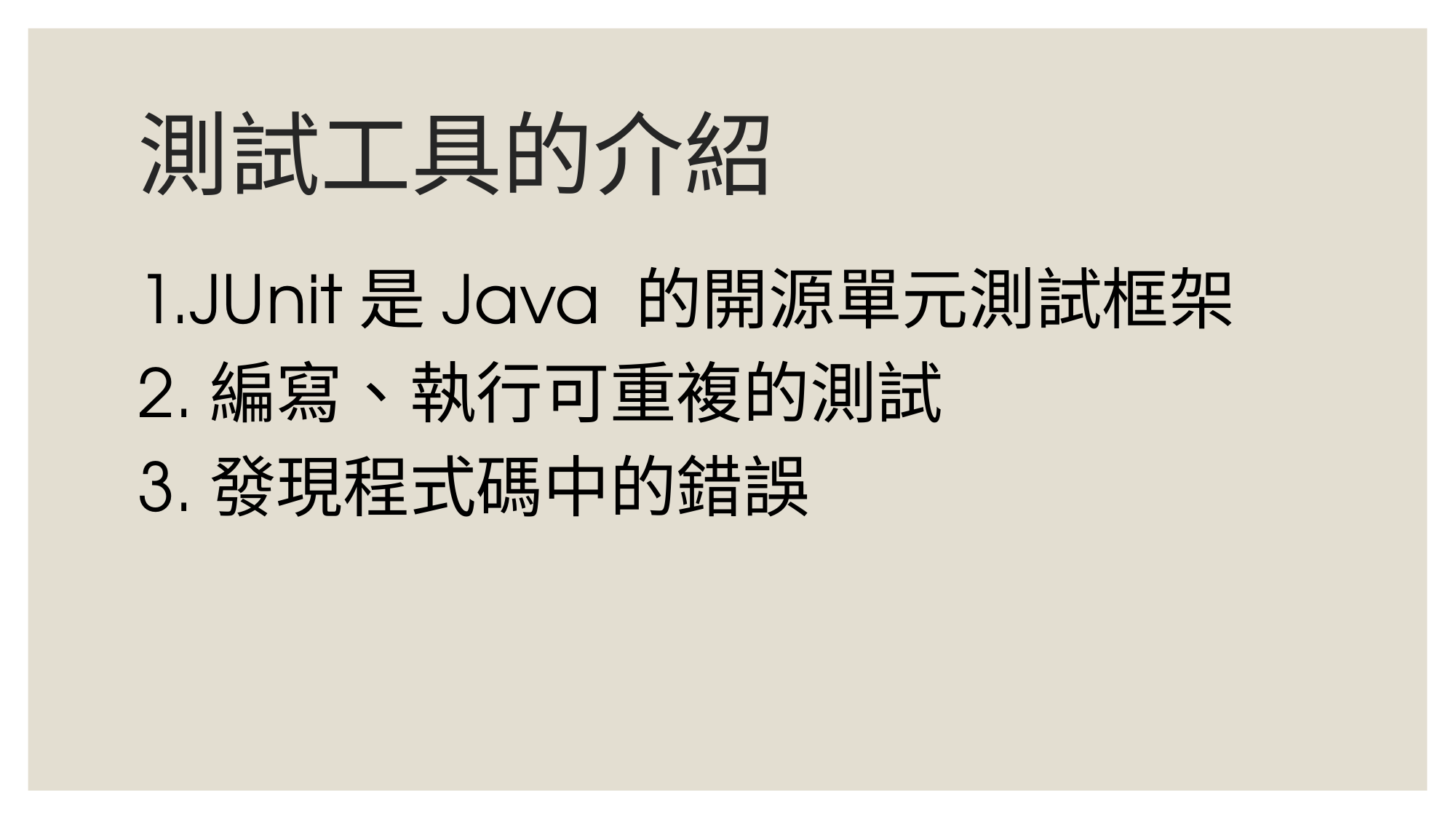

# 測試工具的介紹
1.JUnit是Java 的開源單元測試框架
2.編寫、執行可重複的測試
3.發現程式碼中的錯誤